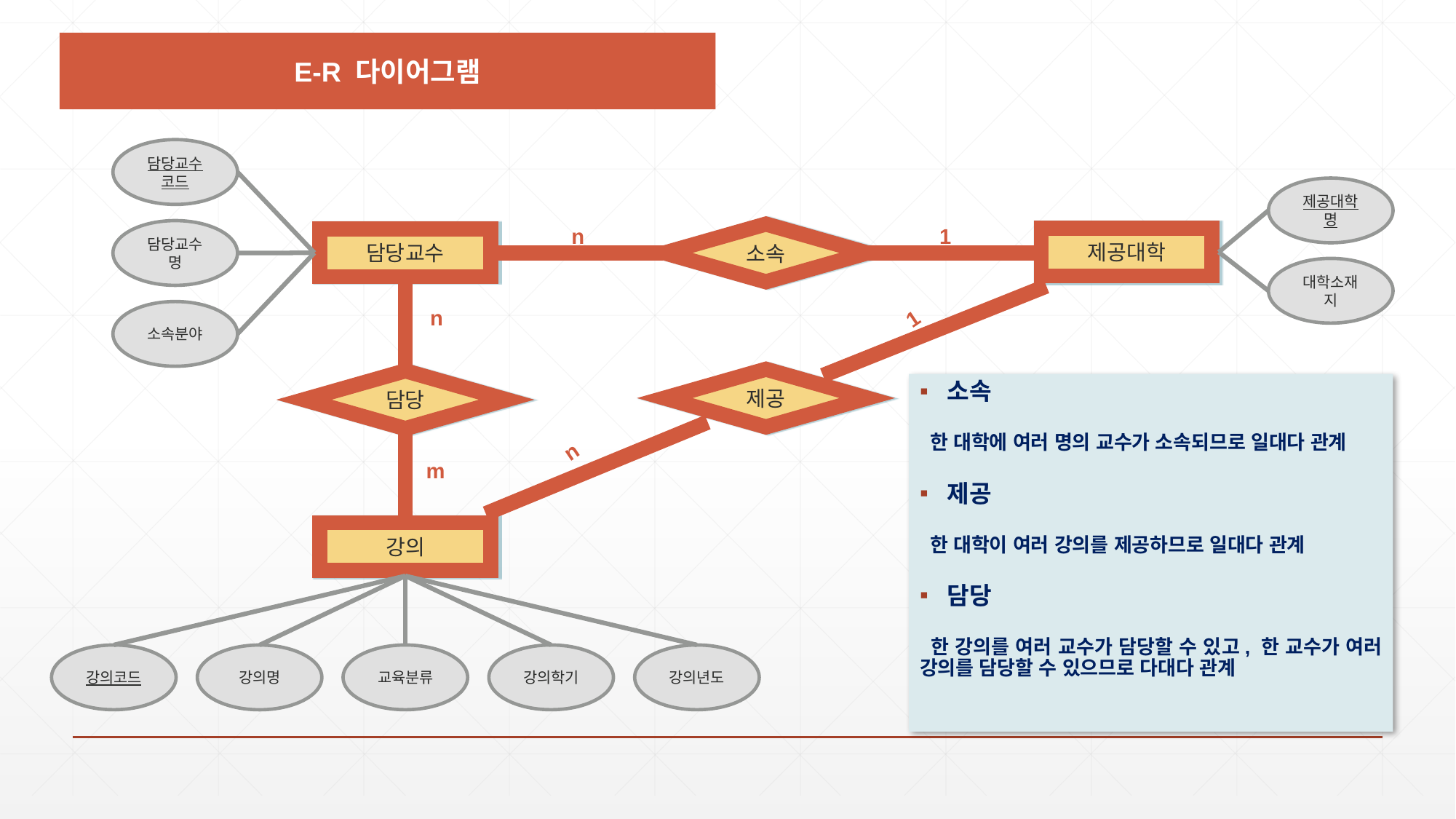

E-R 다이어그램
담당교수
코드
담당교수명
소속분야
제공대학명
대학소재지
1
n
소속
제공대학
담당교수
제공
담당
강의
n
1
n
m
강의년도
강의학기
교육분류
강의코드
강의명
소속
 한 대학에 여러 명의 교수가 소속되므로 일대다 관계
제공
 한 대학이 여러 강의를 제공하므로 일대다 관계
담당
 한 강의를 여러 교수가 담당할 수 있고, 한 교수가 여러 강의를 담당할 수 있으므로 다대다 관계